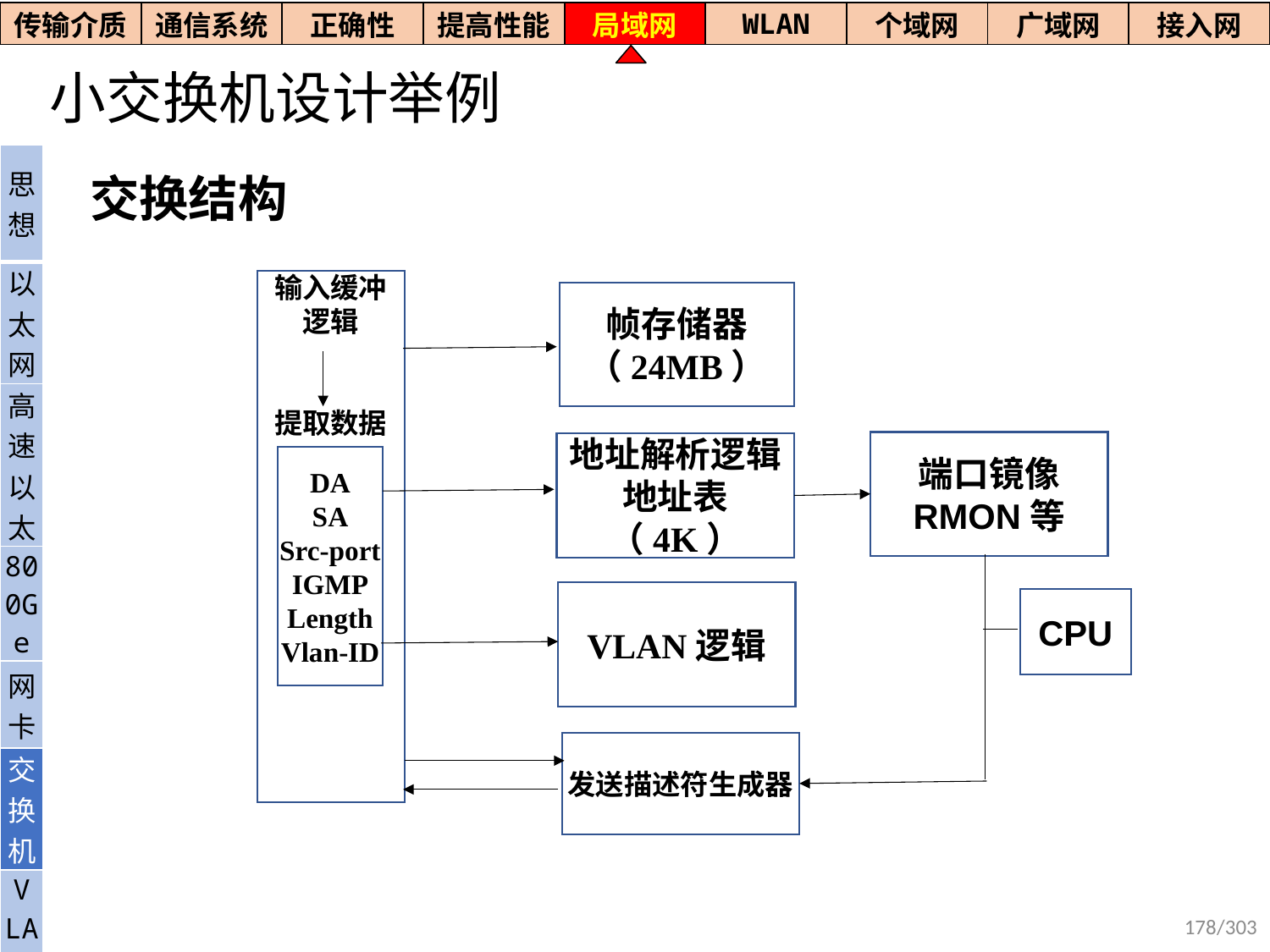

| 传输介质 | 通信系统 | 正确性 | 提高性能 | 局域网 | WLAN | 个域网 | 广域网 | 接入网 |
| --- | --- | --- | --- | --- | --- | --- | --- | --- |

# 小交换机设计举例

| 思想 |
| --- |
| 以太网 |
| 高速以太 |
| 800Ge |
| 网卡 |
| 交换机 |
| V LAN |
交换结构

输入缓冲
逻辑

提取数据
帧存储器（24MB）
端口镜像
RMON等
地址解析逻辑地址表（4K）
DA
SA
Src-port
IGMP
Length
Vlan-ID
VLAN逻辑
CPU
发送描述符生成器
178/303